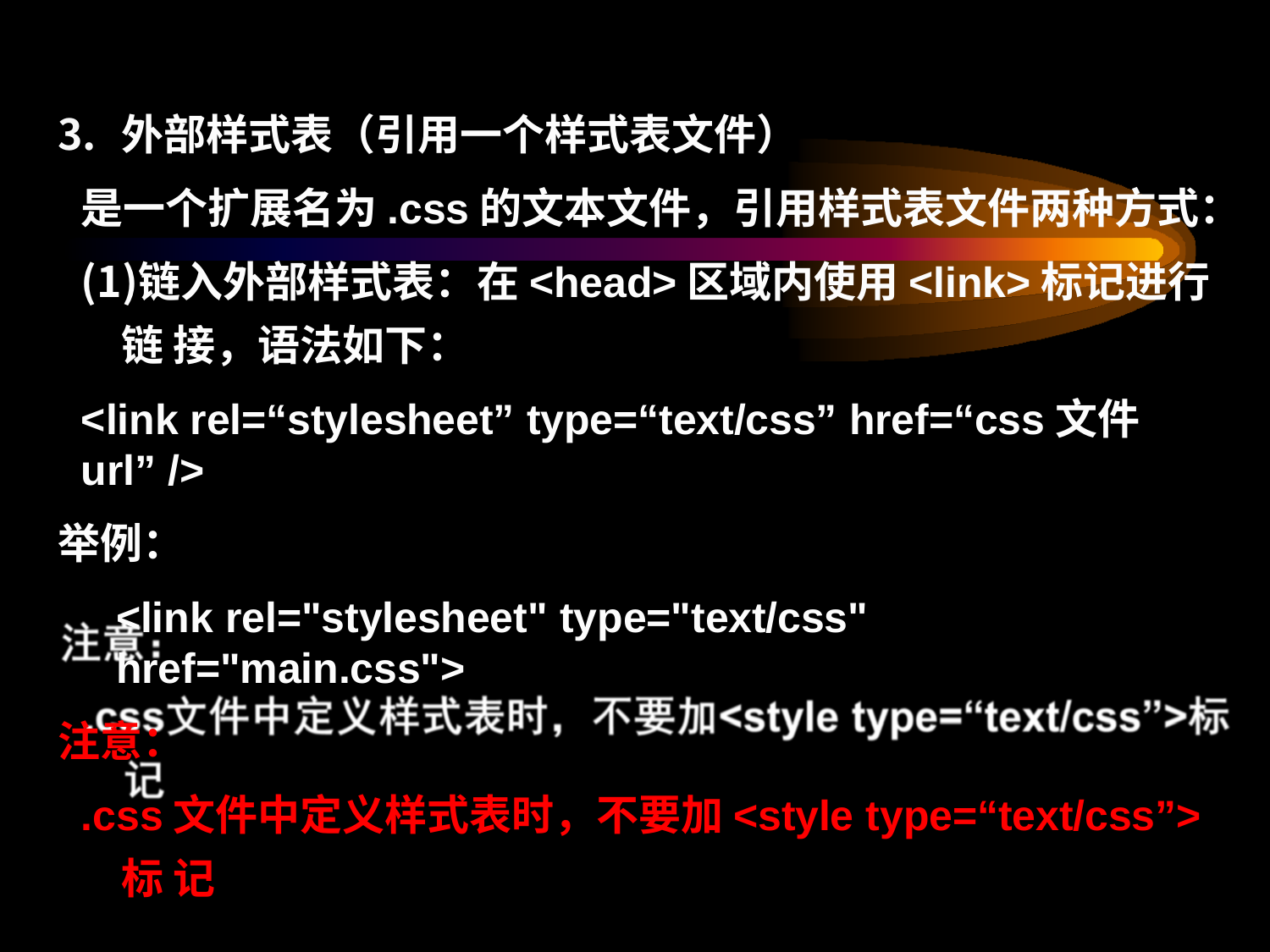

外部样式表（引用一个样式表文件）
是一个扩展名为.css的文本文件，引用样式表文件两种方式：
链入外部样式表：在<head>区域内使用<link>标记进行链 接，语法如下：
<link rel=“stylesheet” type=“text/css” href=“css文件url” />
举例：
<link rel="stylesheet" type="text/css"	href="main.css">
注意：
.css文件中定义样式表时，不要加<style type=“text/css”>标 记